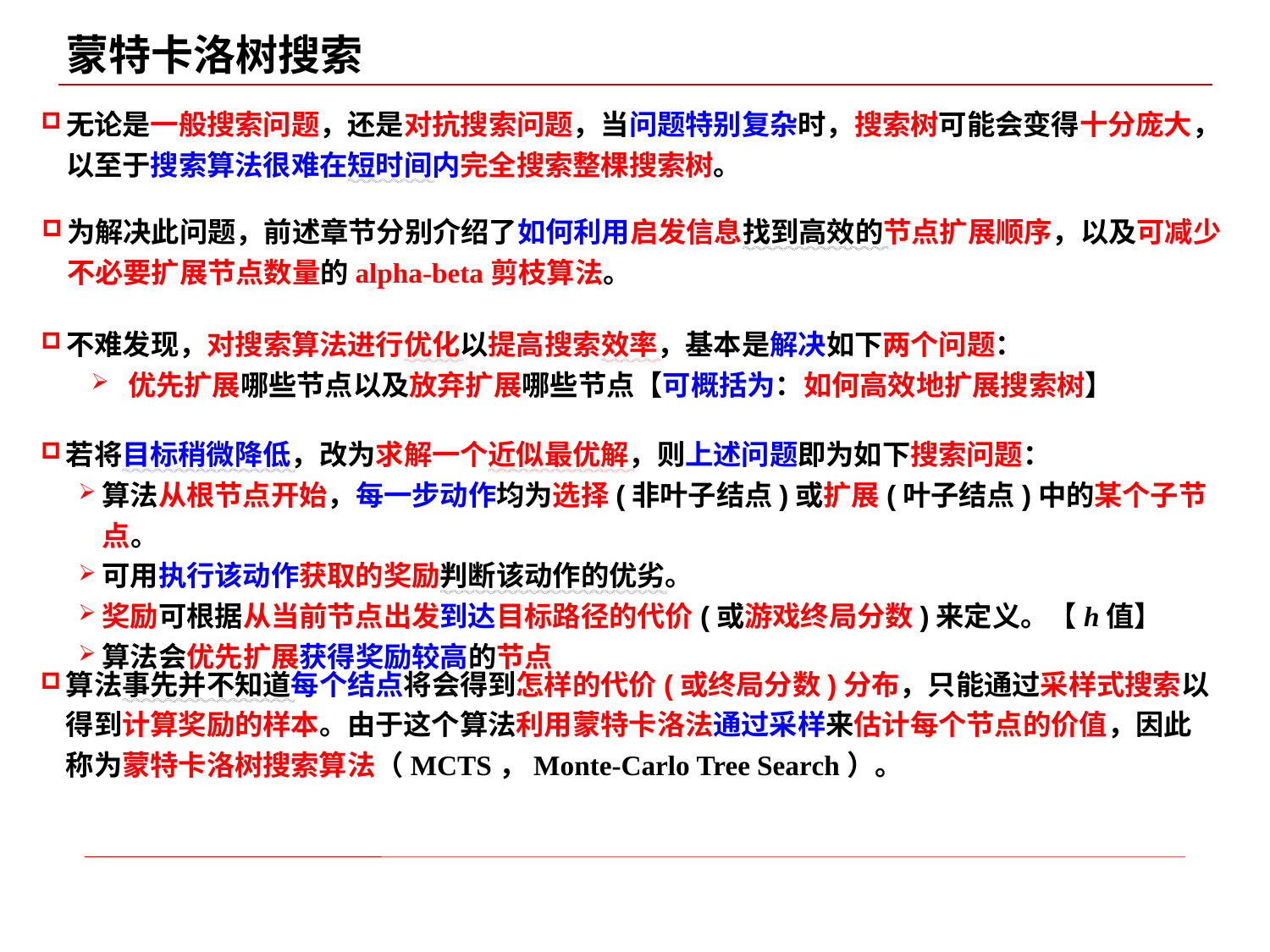

蒙特卡洛树搜索
无论是一般搜索问题，还是对抗搜索问题，当问题特别复杂时，搜索树可能会变得十分庞大，以至于搜索算法很难在短时间内完全搜索整棵搜索树。
为解决此问题，前述章节分别介绍了如何利用启发信息找到高效的节点扩展顺序，以及可减少不必要扩展节点数量的alpha-beta剪枝算法。

不难发现，对搜索算法进行优化以提高搜索效率，基本是解决如下两个问题：
优先扩展哪些节点以及放弃扩展哪些节点【可概括为：如何高效地扩展搜索树】
若将目标稍微降低，改为求解一个近似最优解，则上述问题即为如下搜索问题：
算法从根节点开始，每一步动作均为选择(非叶子结点)或扩展(叶子结点)中的某个子节点。
可用执行该动作获取的奖励判断该动作的优劣。
奖励可根据从当前节点出发到达目标路径的代价(或游戏终局分数)来定义。【h值】
算法会优先扩展获得奖励较高的节点
算法事先并不知道每个结点将会得到怎样的代价(或终局分数)分布，只能通过采样式搜索以得到计算奖励的样本。由于这个算法利用蒙特卡洛法通过采样来估计每个节点的价值，因此称为蒙特卡洛树搜索算法（MCTS，Monte-Carlo Tree Search）。